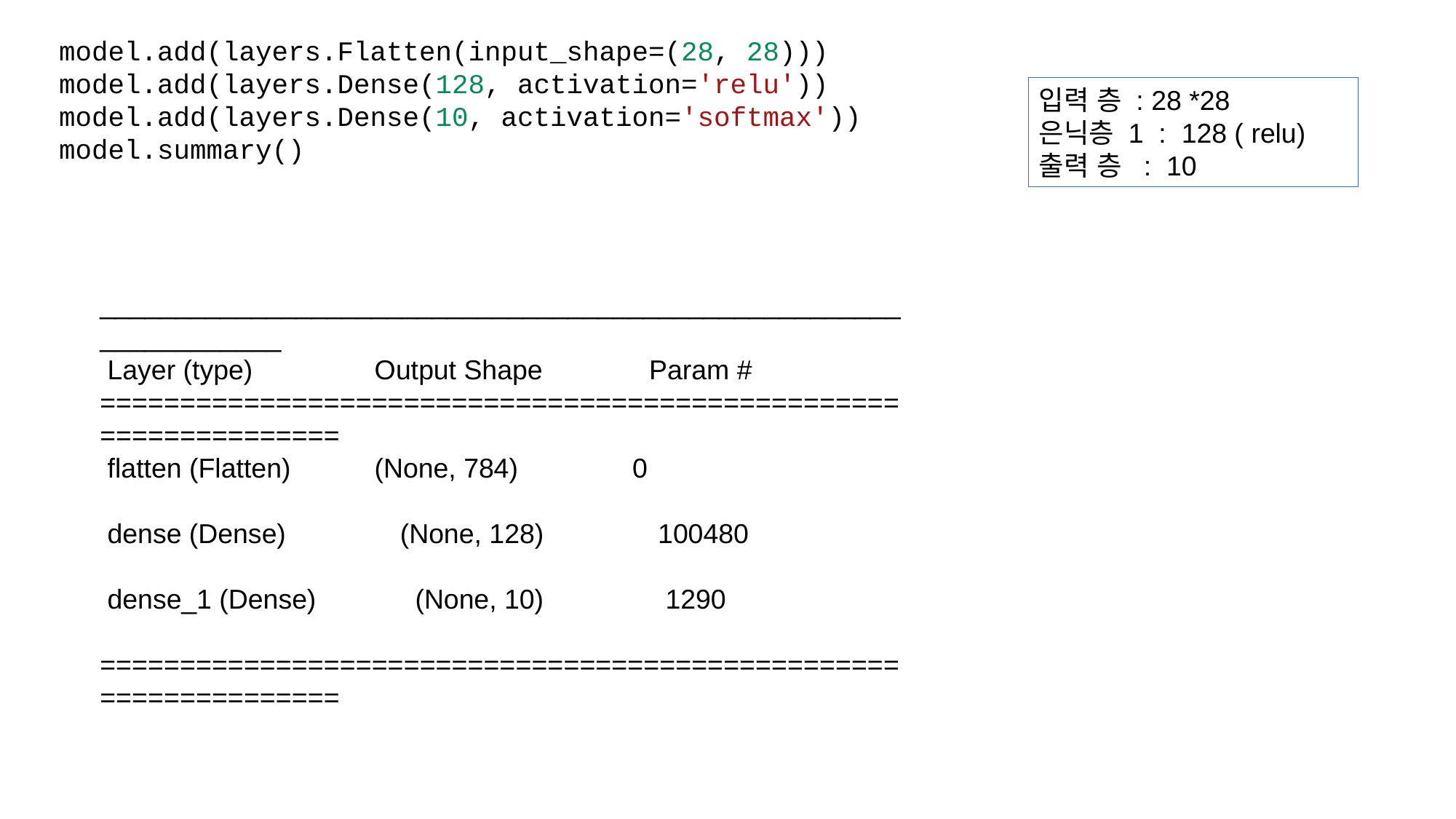

model.add(layers.Flatten(input_shape=(28, 28)))
model.add(layers.Dense(128, activation='relu'))
model.add(layers.Dense(10, activation='softmax'))
model.summary()

입력 층 : 28 *28
은닉층 1  :  128 ( relu)
출력 층  :  10
_________________________________________________________________
 Layer (type)                Output Shape              Param #
=================================================================
 flatten (Flatten)           (None, 784)               0

 dense (Dense)               (None, 128)               100480

 dense_1 (Dense)             (None, 10)                1290

=================================================================